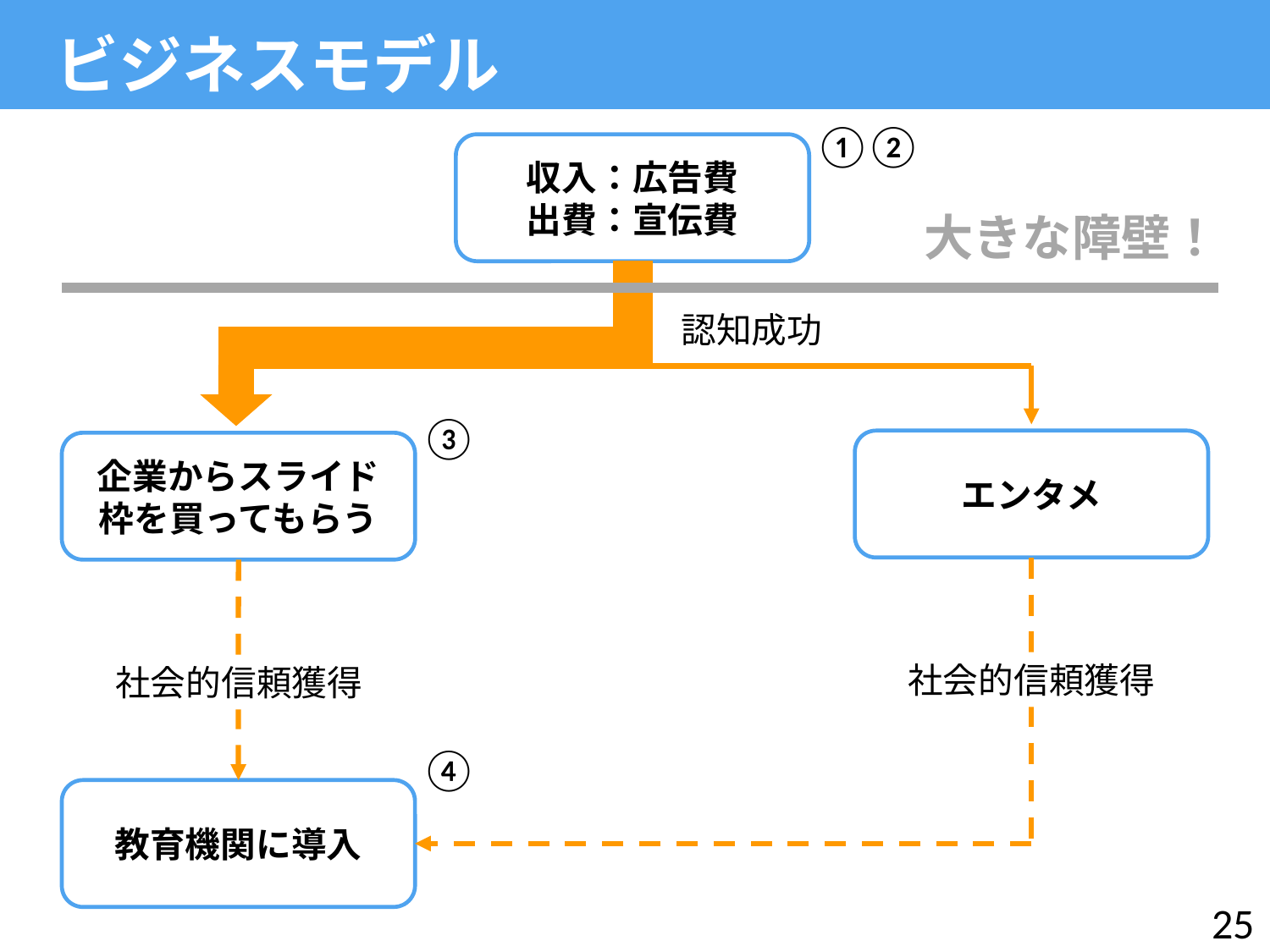

ビジネスモデル
①
②
収入：広告費
出費：宣伝費
大きな障壁！

認知成功

③
エンタメ
企業からスライド枠を買ってもらう
社会的信頼獲得
社会的信頼獲得
④
教育機関に導入
25